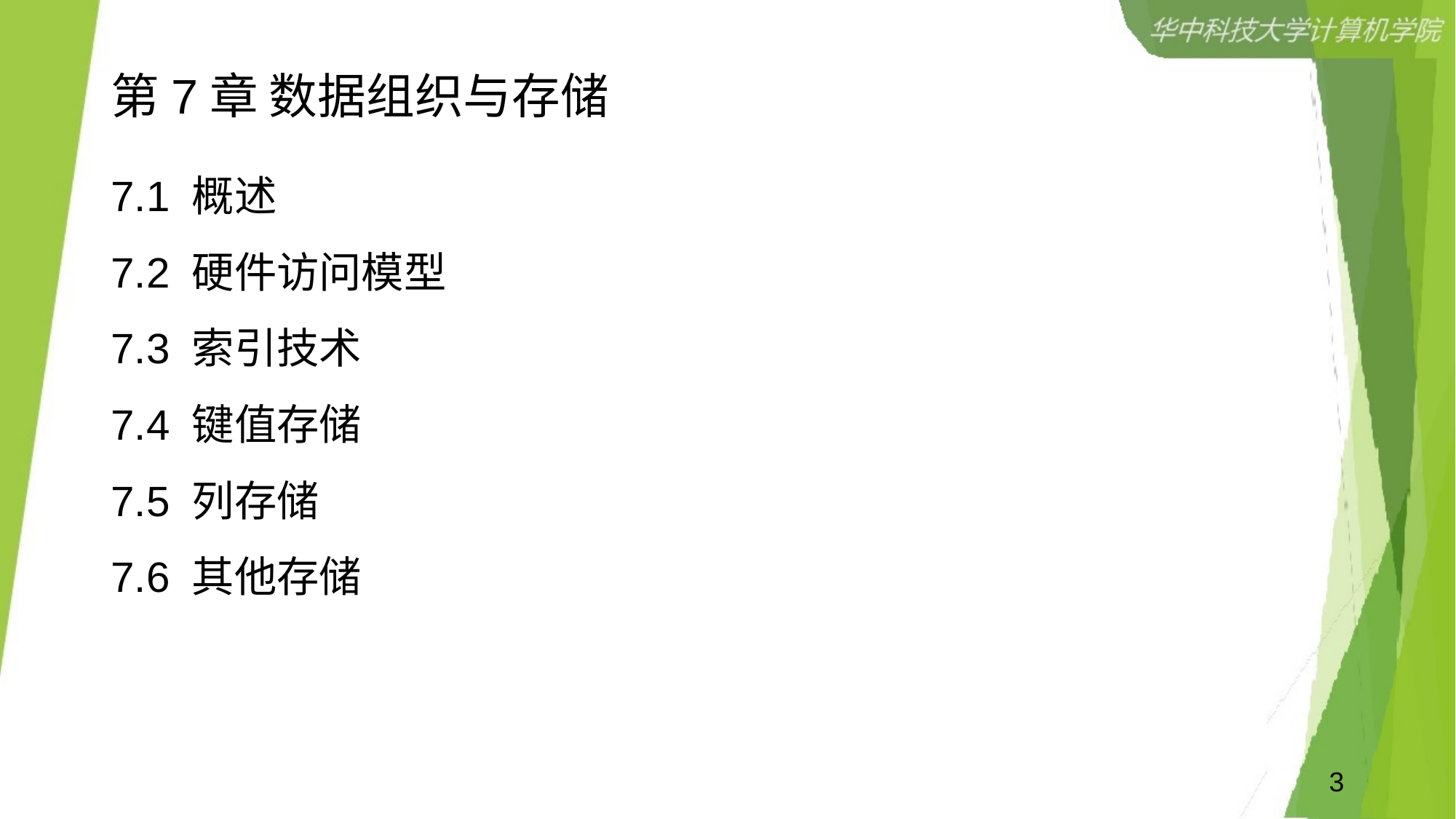

# 第7章 数据组织与存储
7.1 概述
7.2 硬件访问模型
7.3 索引技术
7.4 键值存储
7.5 列存储
7.6 其他存储
3